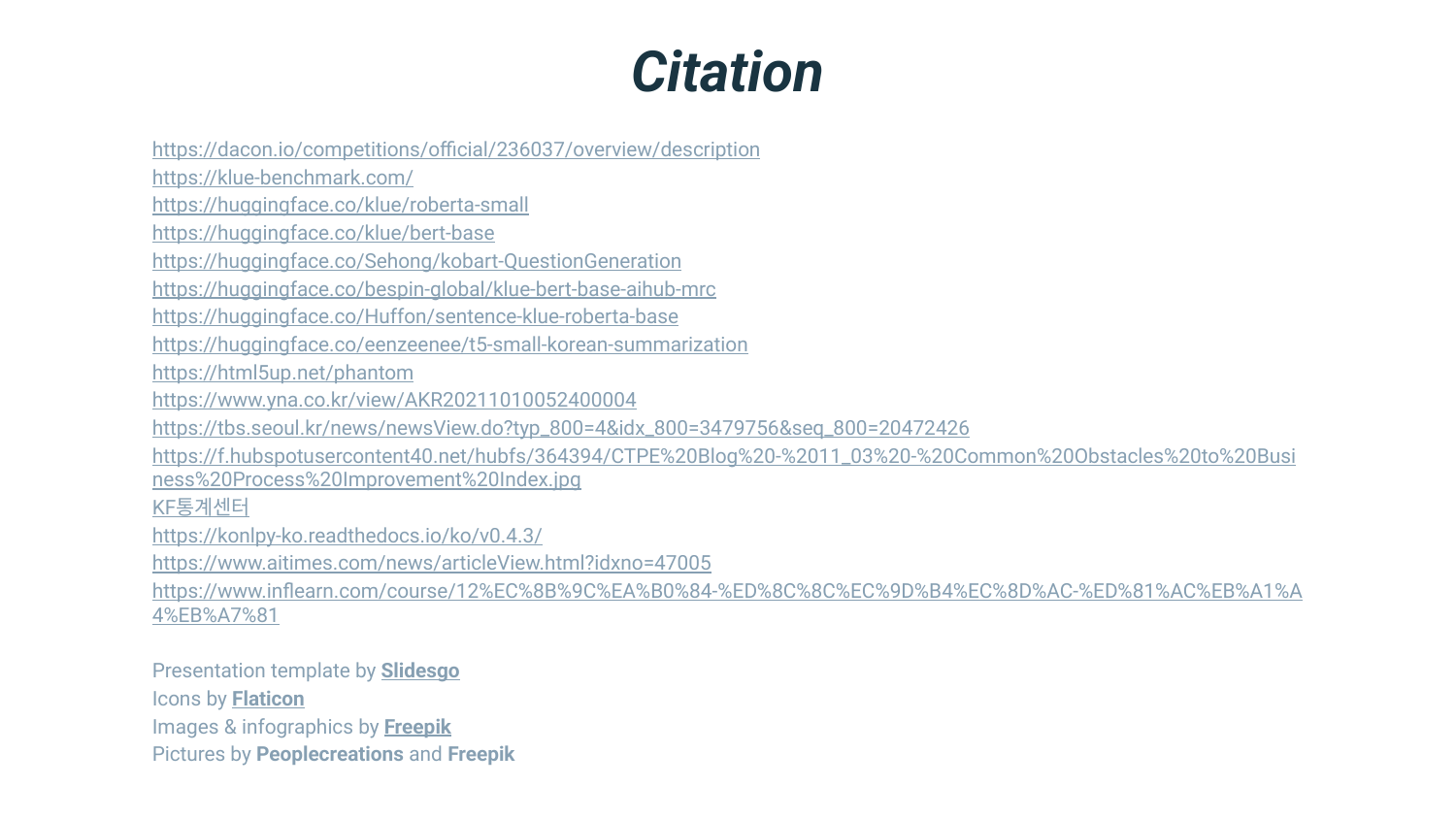

Citation
https://dacon.io/competitions/official/236037/overview/description
https://klue-benchmark.com/
https://huggingface.co/klue/roberta-small
https://huggingface.co/klue/bert-base
https://huggingface.co/Sehong/kobart-QuestionGeneration
https://huggingface.co/bespin-global/klue-bert-base-aihub-mrc
https://huggingface.co/Huffon/sentence-klue-roberta-base
https://huggingface.co/eenzeenee/t5-small-korean-summarization
https://html5up.net/phantom
https://www.yna.co.kr/view/AKR20211010052400004
https://tbs.seoul.kr/news/newsView.do?typ_800=4&idx_800=3479756&seq_800=20472426
https://f.hubspotusercontent40.net/hubfs/364394/CTPE%20Blog%20-%2011_03%20-%20Common%20Obstacles%20to%20Business%20Process%20Improvement%20Index.jpg
KF통계센터
https://konlpy-ko.readthedocs.io/ko/v0.4.3/
https://www.aitimes.com/news/articleView.html?idxno=47005
https://www.inflearn.com/course/12%EC%8B%9C%EA%B0%84-%ED%8C%8C%EC%9D%B4%EC%8D%AC-%ED%81%AC%EB%A1%A4%EB%A7%81
Presentation template by Slidesgo
Icons by Flaticon
Images & infographics by Freepik
Pictures by Peoplecreations and Freepik